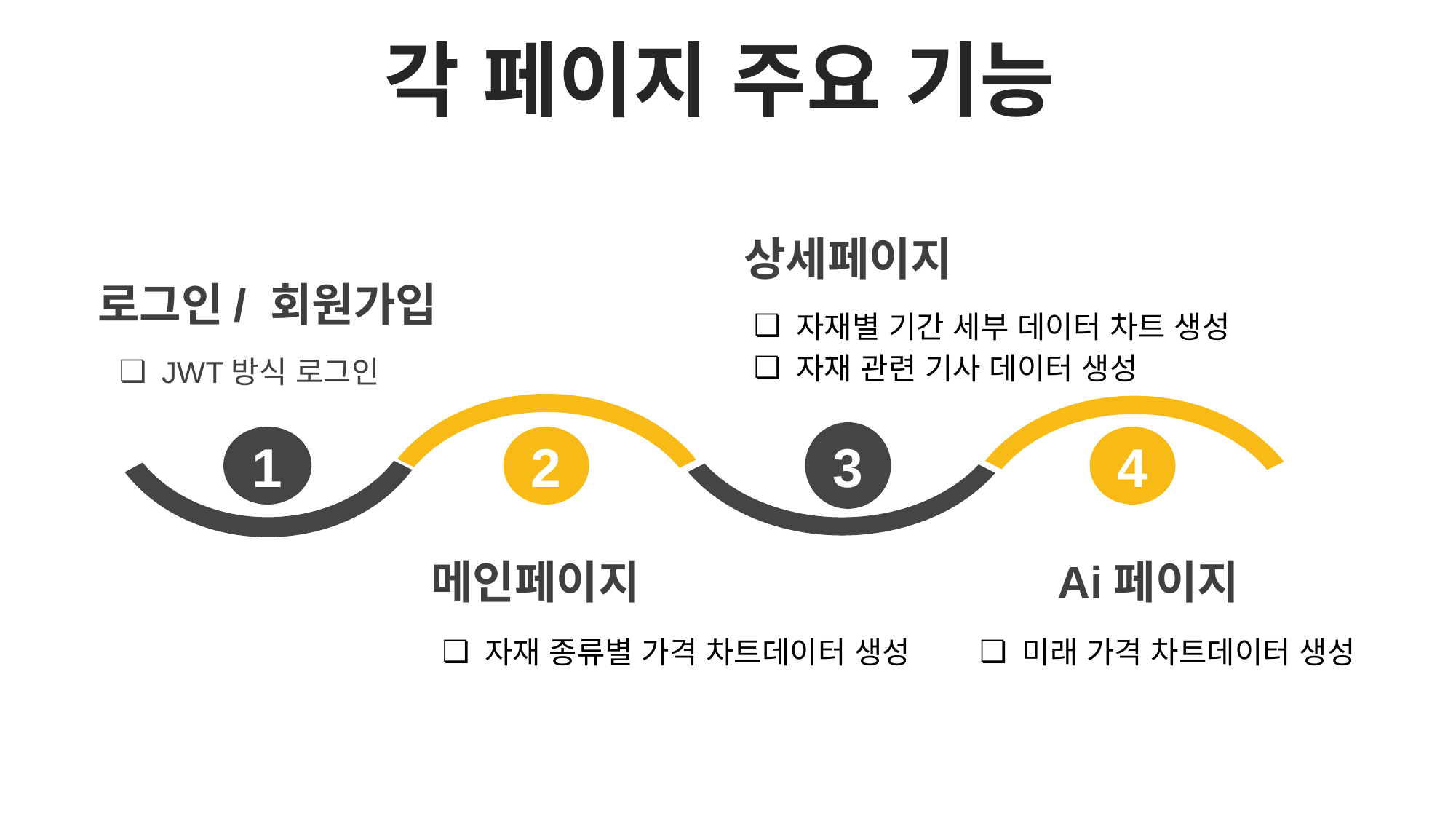

각 페이지 주요 기능
상세페이지

로그인/ 회원가입
자재별 기간 세부 데이터 차트 생성
자재 관련 기사 데이터 생성
JWT방식 로그인

3
2
4
1
메인페이지
Ai페이지
자재 종류별 가격 차트데이터 생성
미래 가격 차트데이터 생성